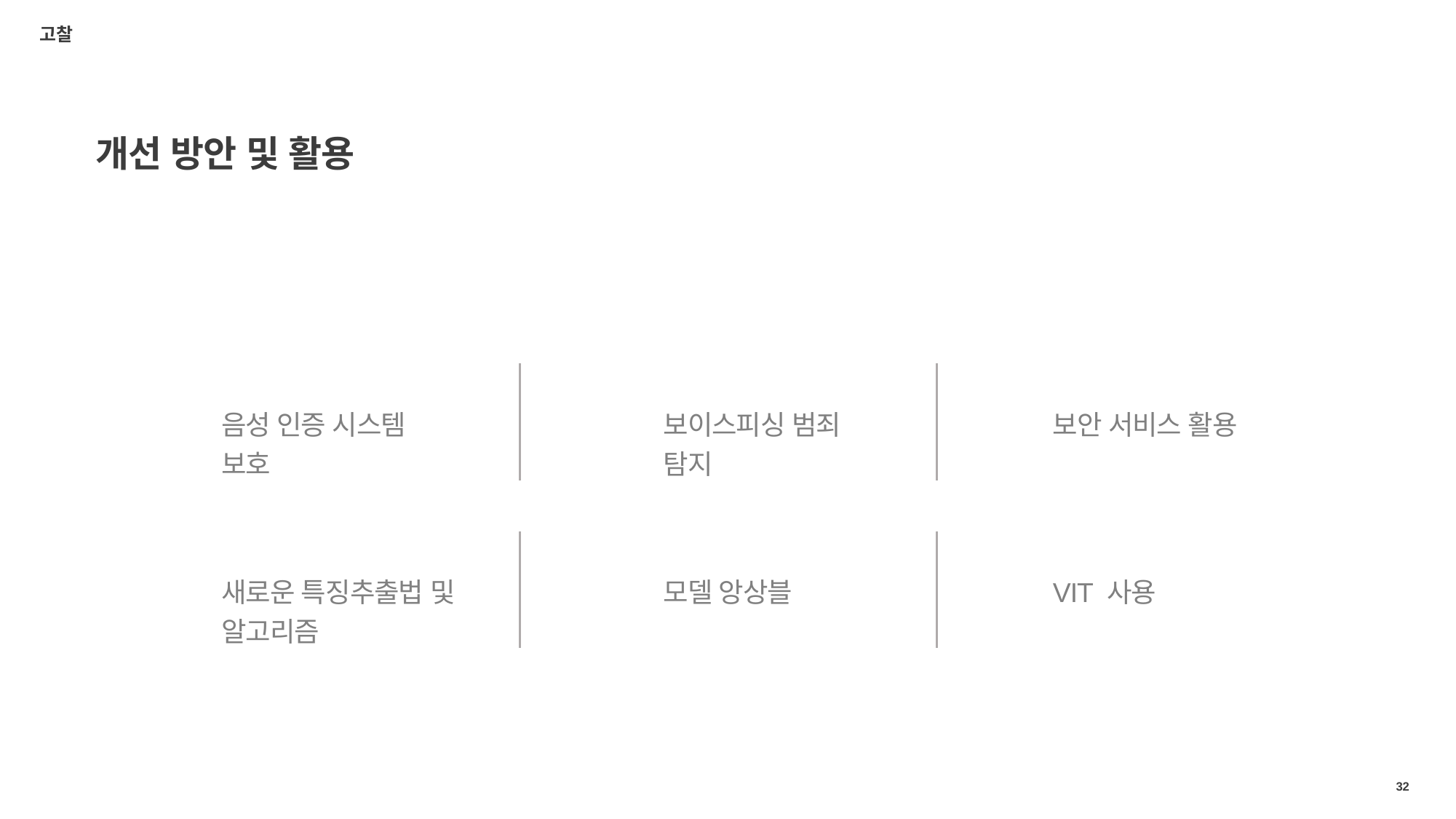

고찰
개선 방안 및 활용
음성 인증 시스템 보호
보이스피싱 범죄 탐지
보안 서비스 활용
새로운 특징추출법 및 알고리즘
모델 앙상블
VIT 사용